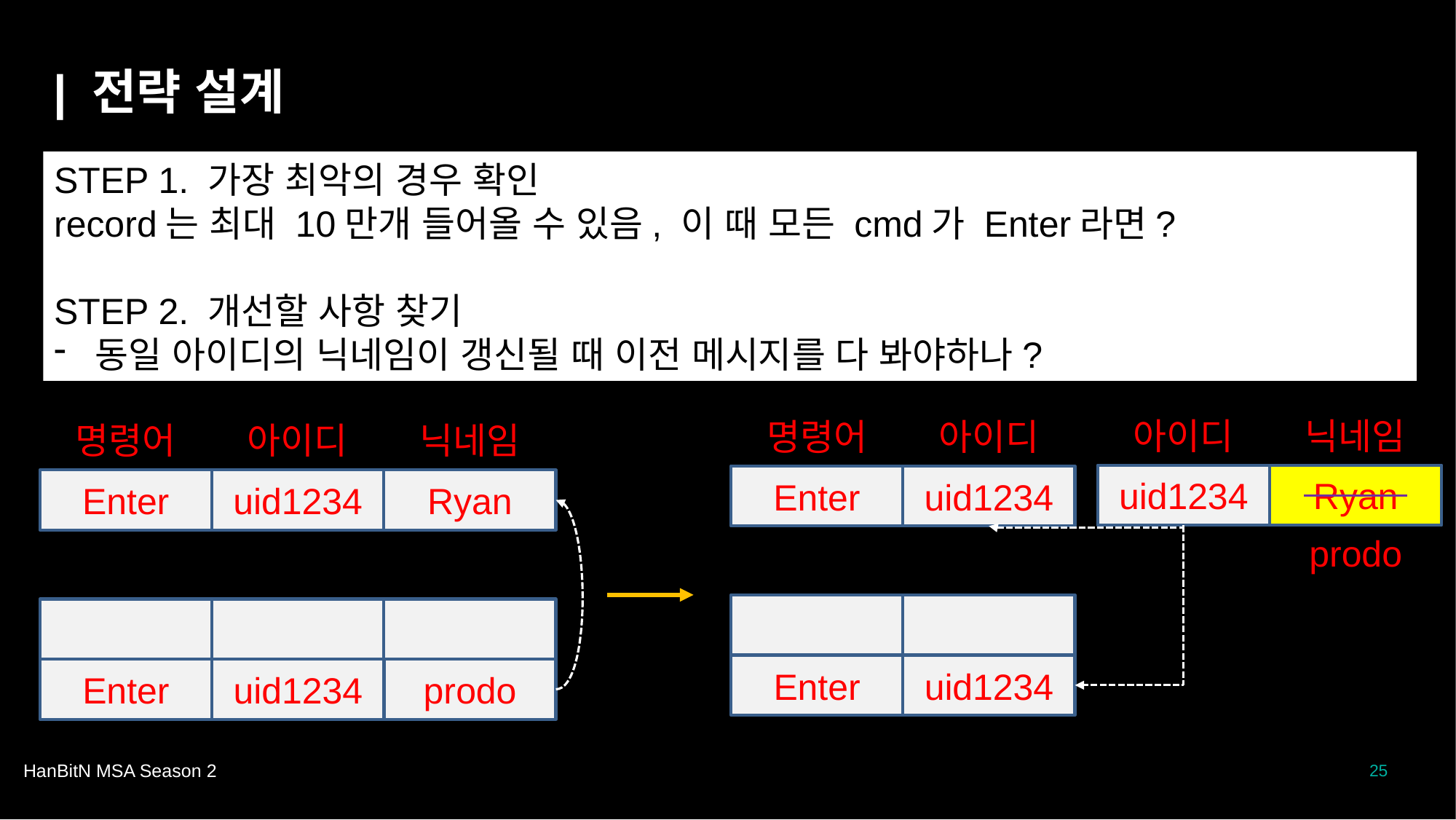

| 전략 설계
STEP 1. 가장 최악의 경우 확인
record는 최대 10만개 들어올 수 있음, 이 때 모든 cmd가 Enter라면?

STEP 2. 개선할 사항 찾기
동일 아이디의 닉네임이 갱신될 때 이전 메시지를 다 봐야하나?
아이디
닉네임
명령어
아이디
명령어
아이디
닉네임
uid1234
Ryan
Enter
uid1234
Enter
uid1234
Ryan
prodo

Enter
uid1234
Enter
uid1234
prodo